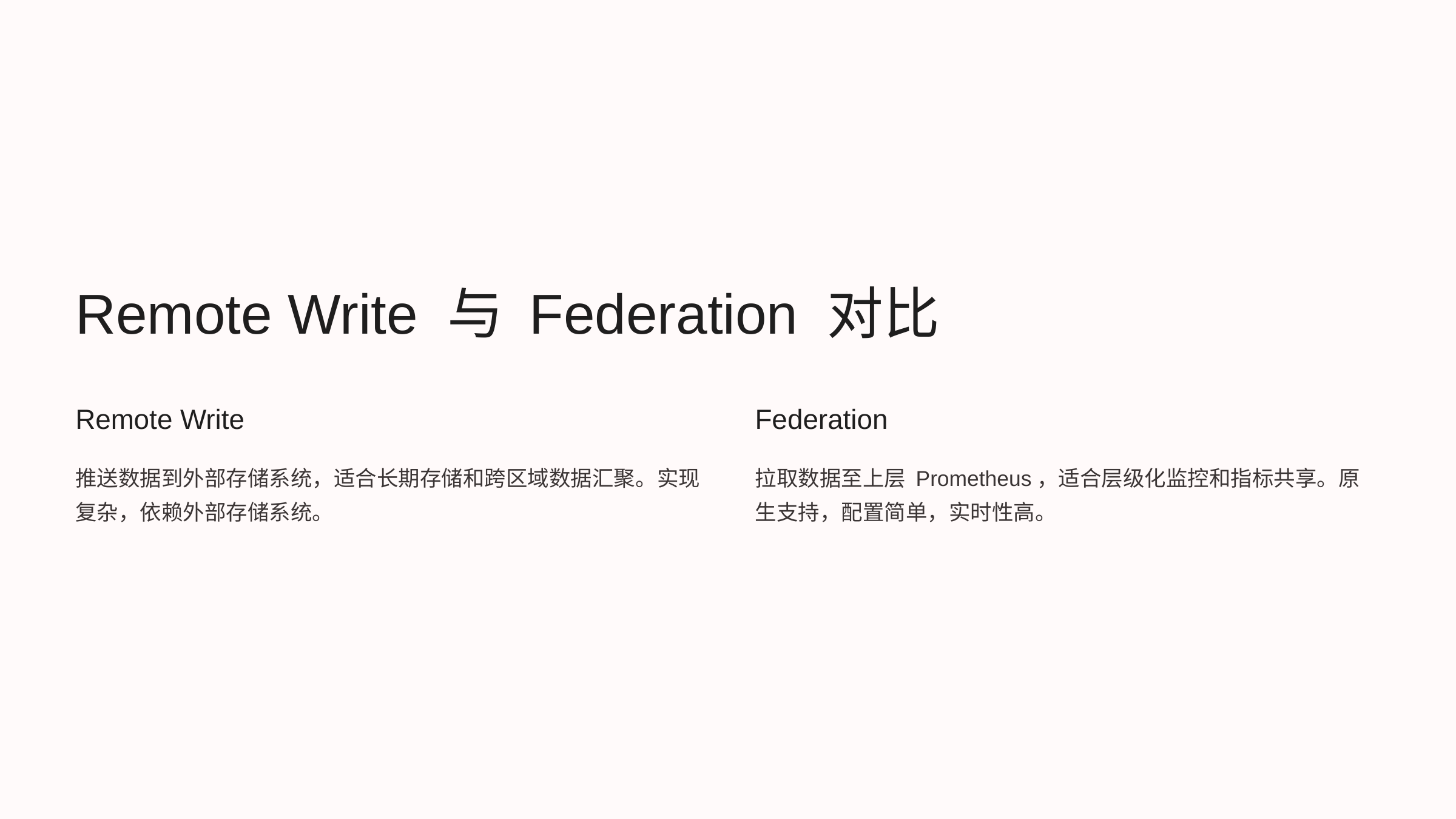

Remote Write 与 Federation 对比
Remote Write
Federation
推送数据到外部存储系统，适合长期存储和跨区域数据汇聚。实现复杂，依赖外部存储系统。
拉取数据至上层 Prometheus，适合层级化监控和指标共享。原生支持，配置简单，实时性高。